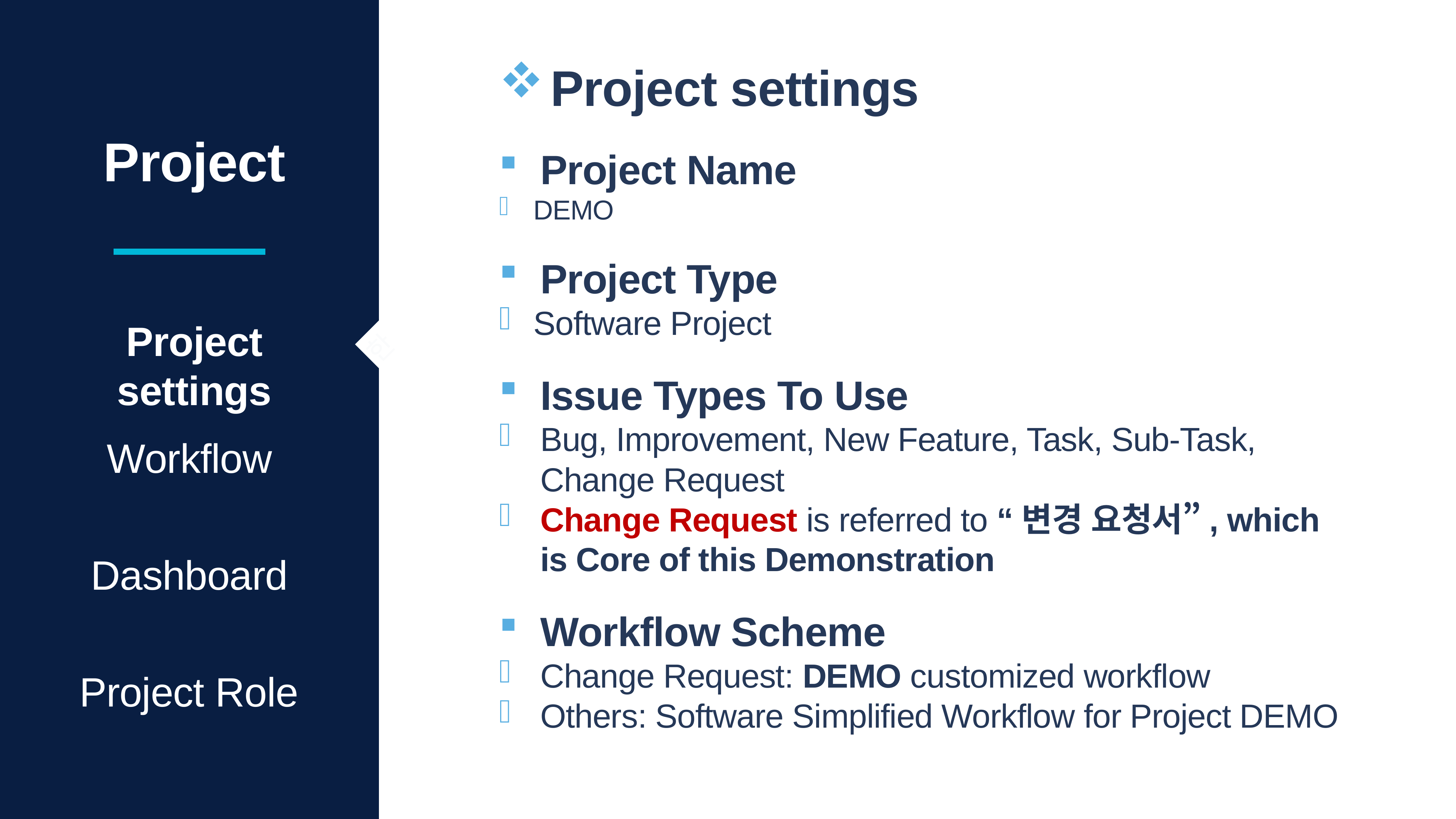

Project settings

Project Name
DEMO

Project Type
Software Project

Issue Types To Use
Bug, Improvement, New Feature, Task, Sub-Task, Change Request
Change Request is referred to “변경 요청서”, which is Core of this Demonstration

Workflow Scheme
Change Request: DEMO customized workflow
Others: Software Simplified Workflow for Project DEMO
Project
d
Project settings
한
Workflow
Dashboard
Project Role